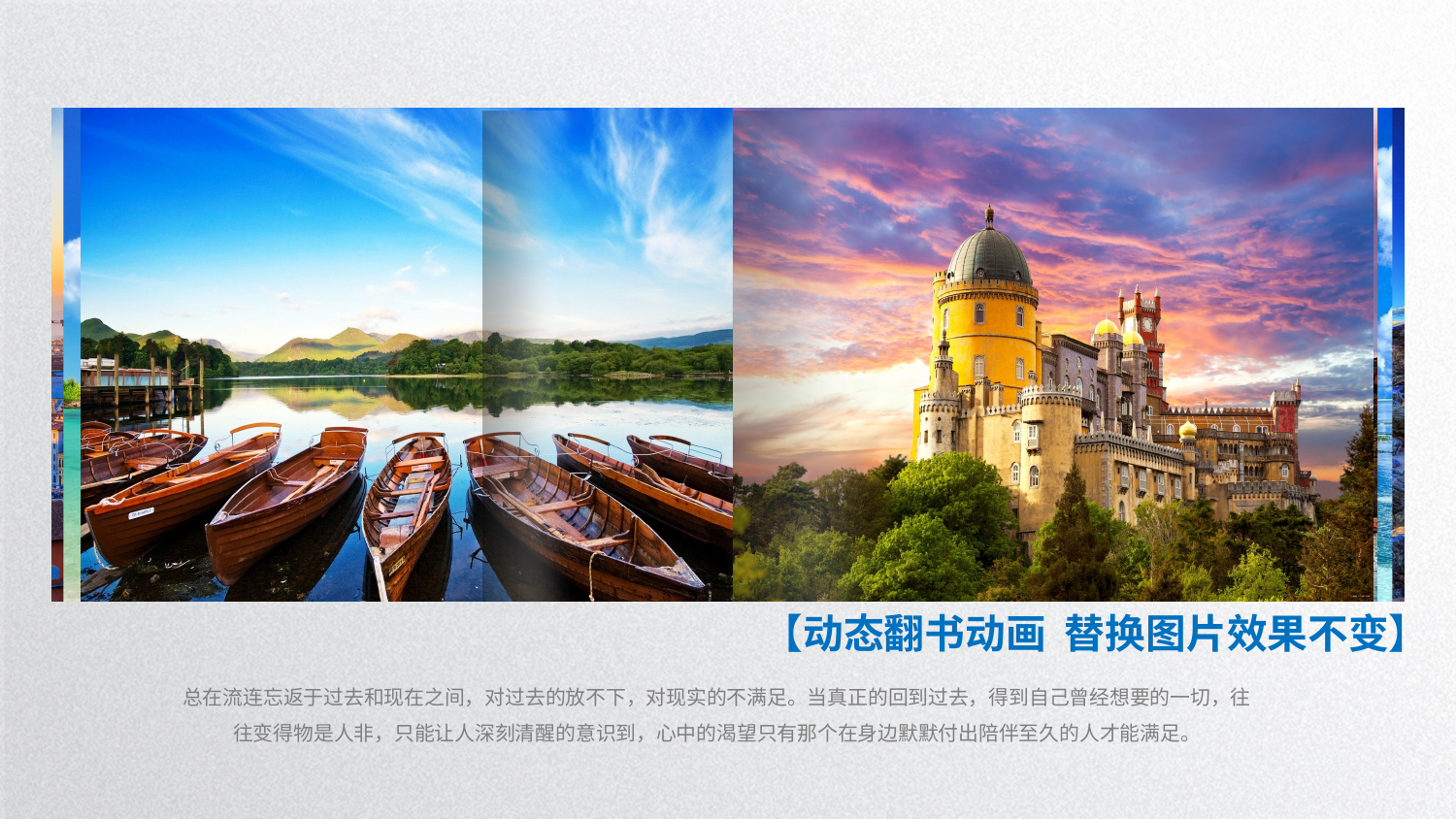

【动态翻书动画  替换图片效果不变】
总在流连忘返于过去和现在之间，对过去的放不下，对现实的不满足。当真正的回到过去，得到自己曾经想要的一切，往往变得物是人非，只能让人深刻清醒的意识到，心中的渴望只有那个在身边默默付出陪伴至久的人才能满足。